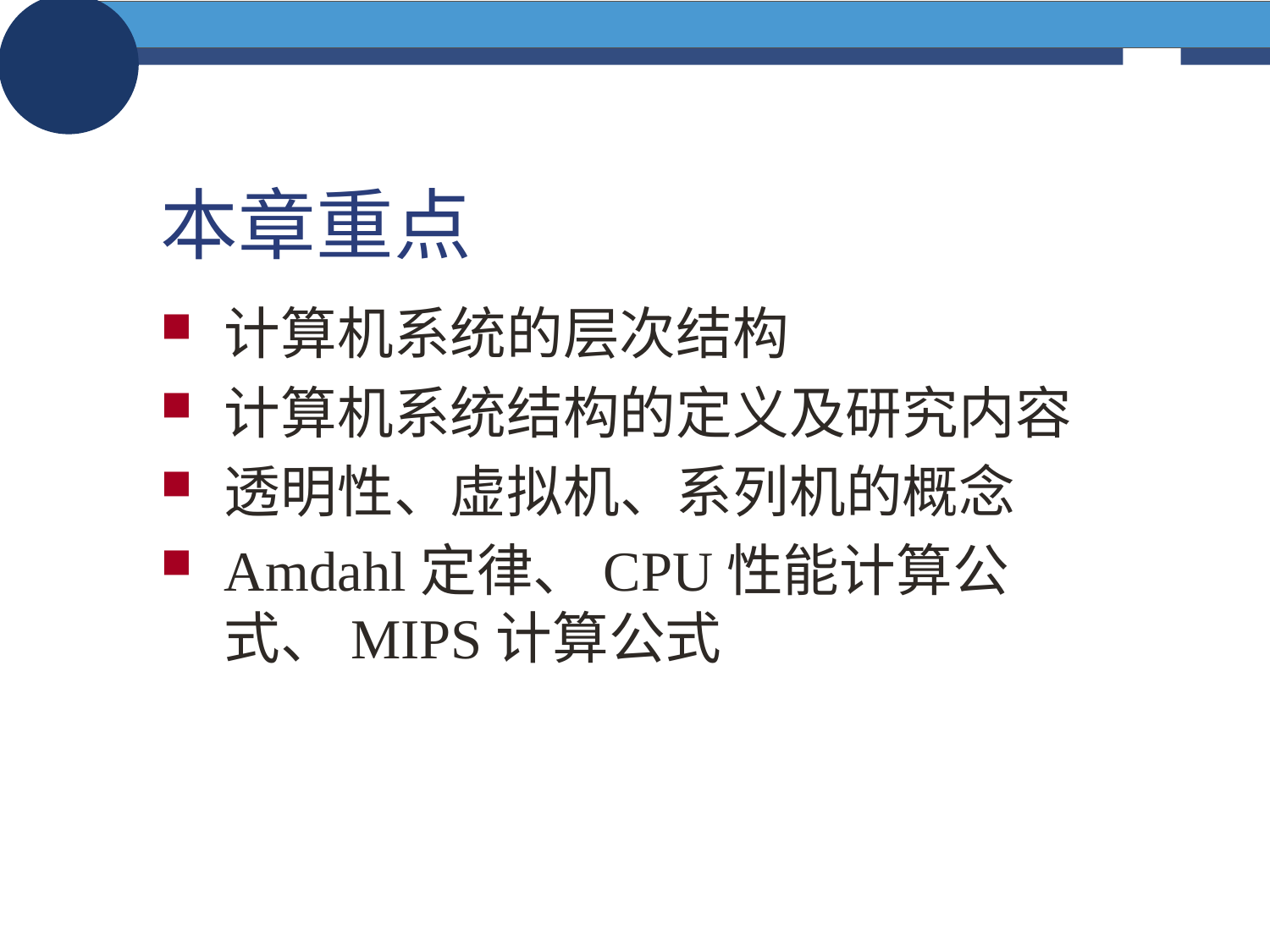

# 本章重点
计算机系统的层次结构
计算机系统结构的定义及研究内容
透明性、虚拟机、系列机的概念
Amdahl定律、CPU性能计算公式、MIPS计算公式